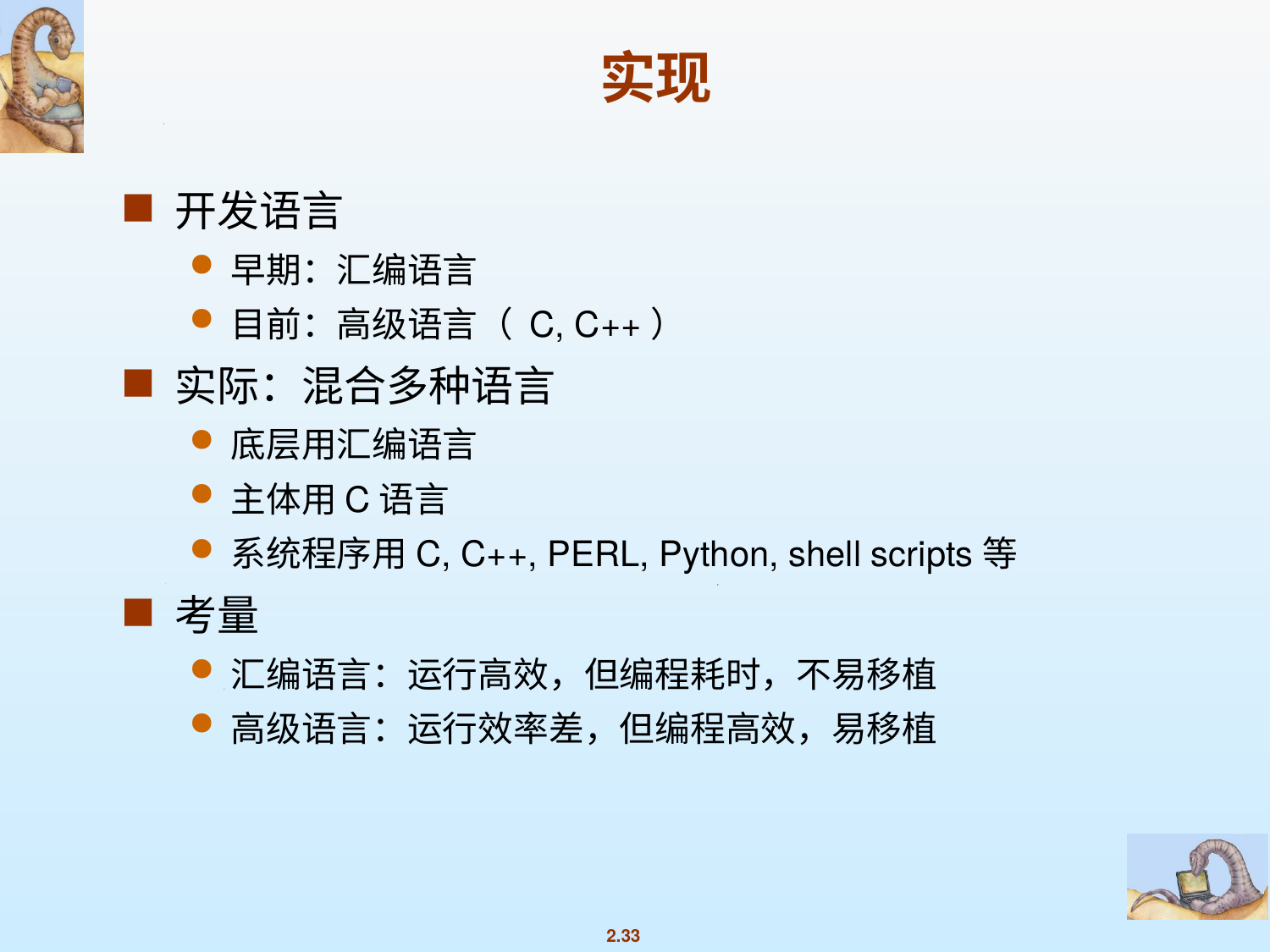

# 实现
开发语言
早期：汇编语言
目前：高级语言（ C, C++）
实际：混合多种语言
底层用汇编语言
主体用C语言
系统程序用C, C++, PERL, Python, shell scripts等
考量
汇编语言：运行高效，但编程耗时，不易移植
高级语言：运行效率差，但编程高效，易移植